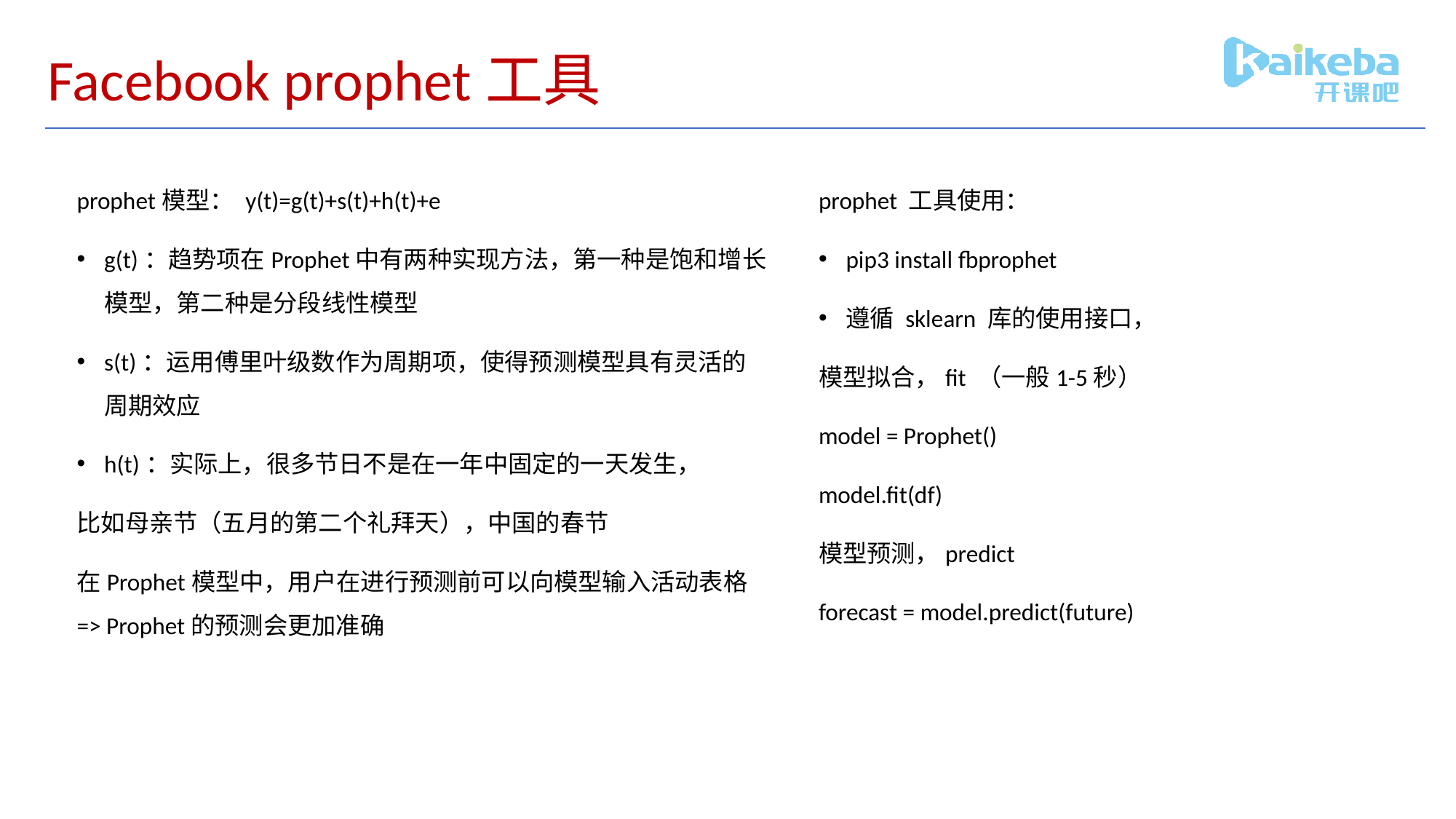

# Facebook prophet工具
prophet模型： y(t)=g(t)+s(t)+h(t)+e
g(t)：趋势项在Prophet中有两种实现方法，第一种是饱和增长模型，第二种是分段线性模型
s(t)：运用傅里叶级数作为周期项，使得预测模型具有灵活的周期效应
h(t)：实际上，很多节日不是在一年中固定的一天发生，
比如母亲节（五月的第二个礼拜天），中国的春节
在Prophet模型中，用户在进行预测前可以向模型输入活动表格 => Prophet的预测会更加准确
prophet 工具使用：
pip3 install fbprophet
遵循 sklearn 库的使用接口，
模型拟合，fit （一般1-5秒）
model = Prophet()
model.fit(df)
模型预测，predict
forecast = model.predict(future)